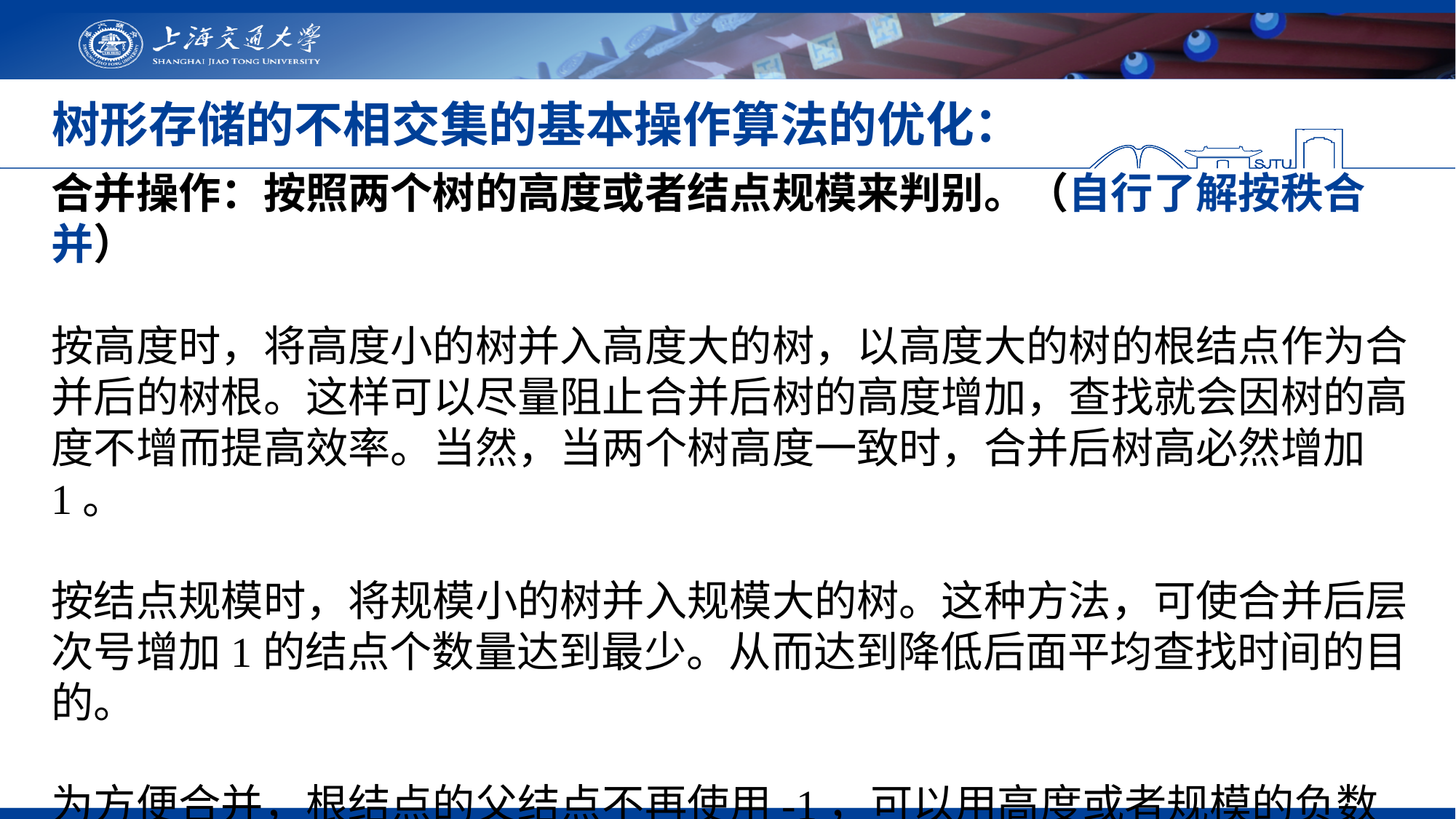

# 树形存储的不相交集的基本操作算法的优化：
合并操作：按照两个树的高度或者结点规模来判别。（自行了解按秩合并）

按高度时，将高度小的树并入高度大的树，以高度大的树的根结点作为合并后的树根。这样可以尽量阻止合并后树的高度增加，查找就会因树的高度不增而提高效率。当然，当两个树高度一致时，合并后树高必然增加1。

按结点规模时，将规模小的树并入规模大的树。这种方法，可使合并后层次号增加1的结点个数量达到最少。从而达到降低后面平均查找时间的目的。

为方便合并，根结点的父结点不再使用-1，可以用高度或者规模的负数来表示。